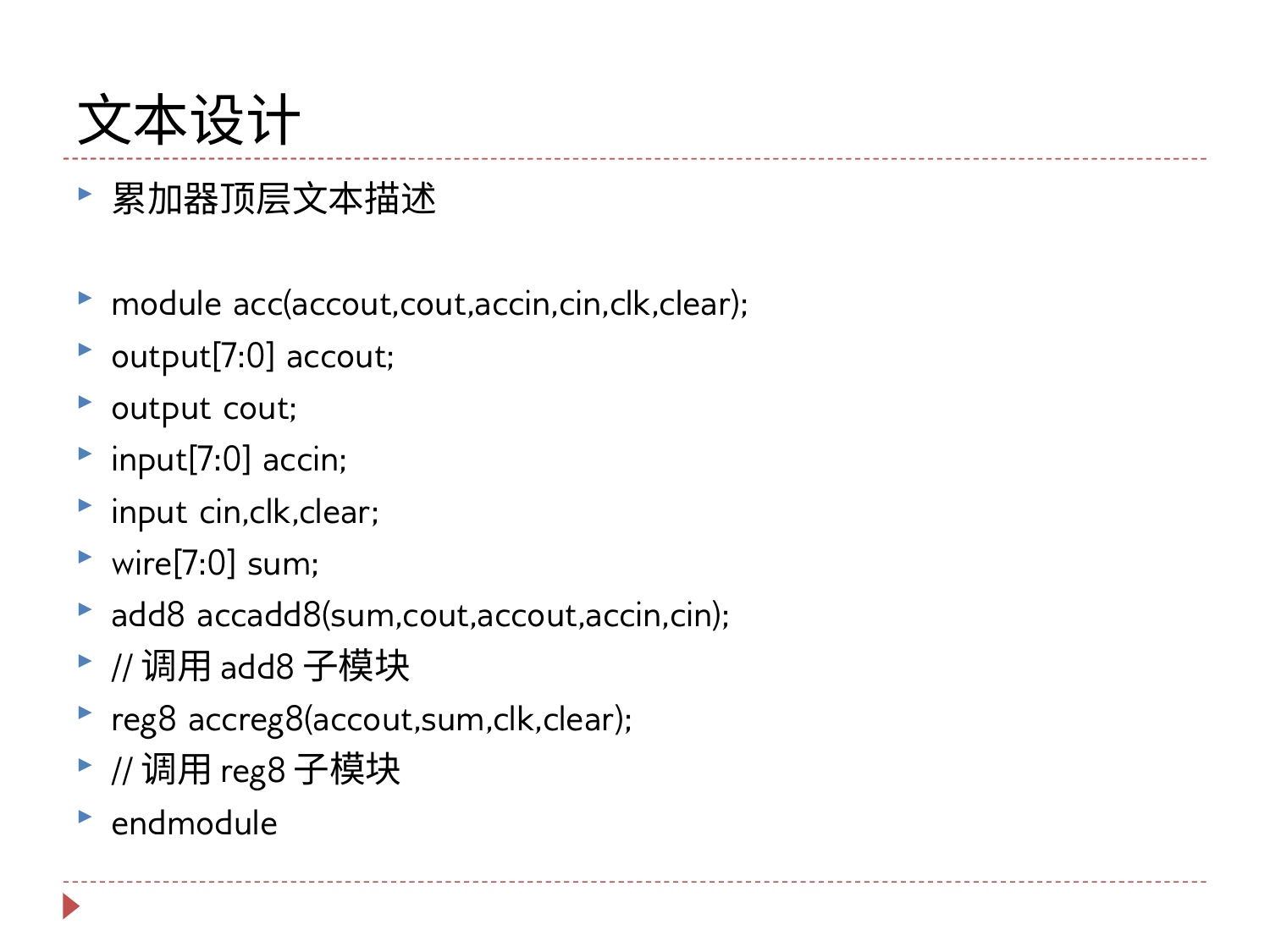

# 文本设计
累加器顶层文本描述

module acc(accout,cout,accin,cin,clk,clear);
output[7:0] accout;
output cout;
input[7:0] accin;
input cin,clk,clear;
wire[7:0] sum;
add8 accadd8(sum,cout,accout,accin,cin);
//调用add8子模块
reg8 accreg8(accout,sum,clk,clear);
//调用reg8子模块
endmodule